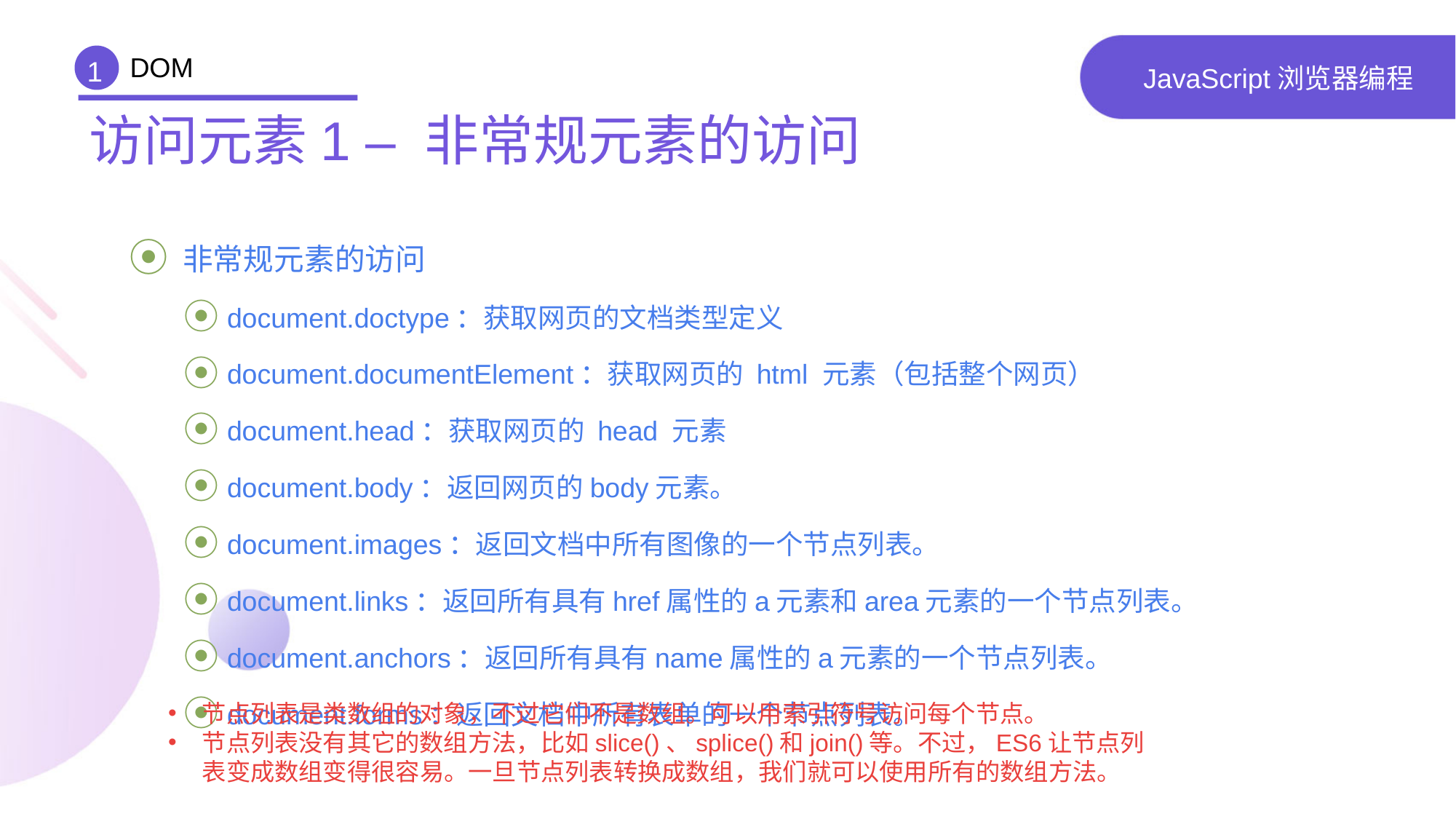

DOM
1
# JavaScript浏览器编程
访问元素1 – 非常规元素的访问
 非常规元素的访问
 document.doctype：获取网页的文档类型定义
 document.documentElement：获取网页的 html 元素（包括整个网页）
 document.head：获取网页的 head 元素
 document.body：返回网页的body元素。
 document.images：返回文档中所有图像的一个节点列表。
 document.links：返回所有具有href属性的a元素和area元素的一个节点列表。
 document.anchors：返回所有具有name属性的a元素的一个节点列表。
 document.forms：返回文档中所有表单的一个节点列表。
节点列表是类数组的对象，不过它们不是数组。可以用索引符号访问每个节点。
节点列表没有其它的数组方法，比如slice()、splice()和join()等。不过，ES6让节点列表变成数组变得很容易。一旦节点列表转换成数组，我们就可以使用所有的数组方法。